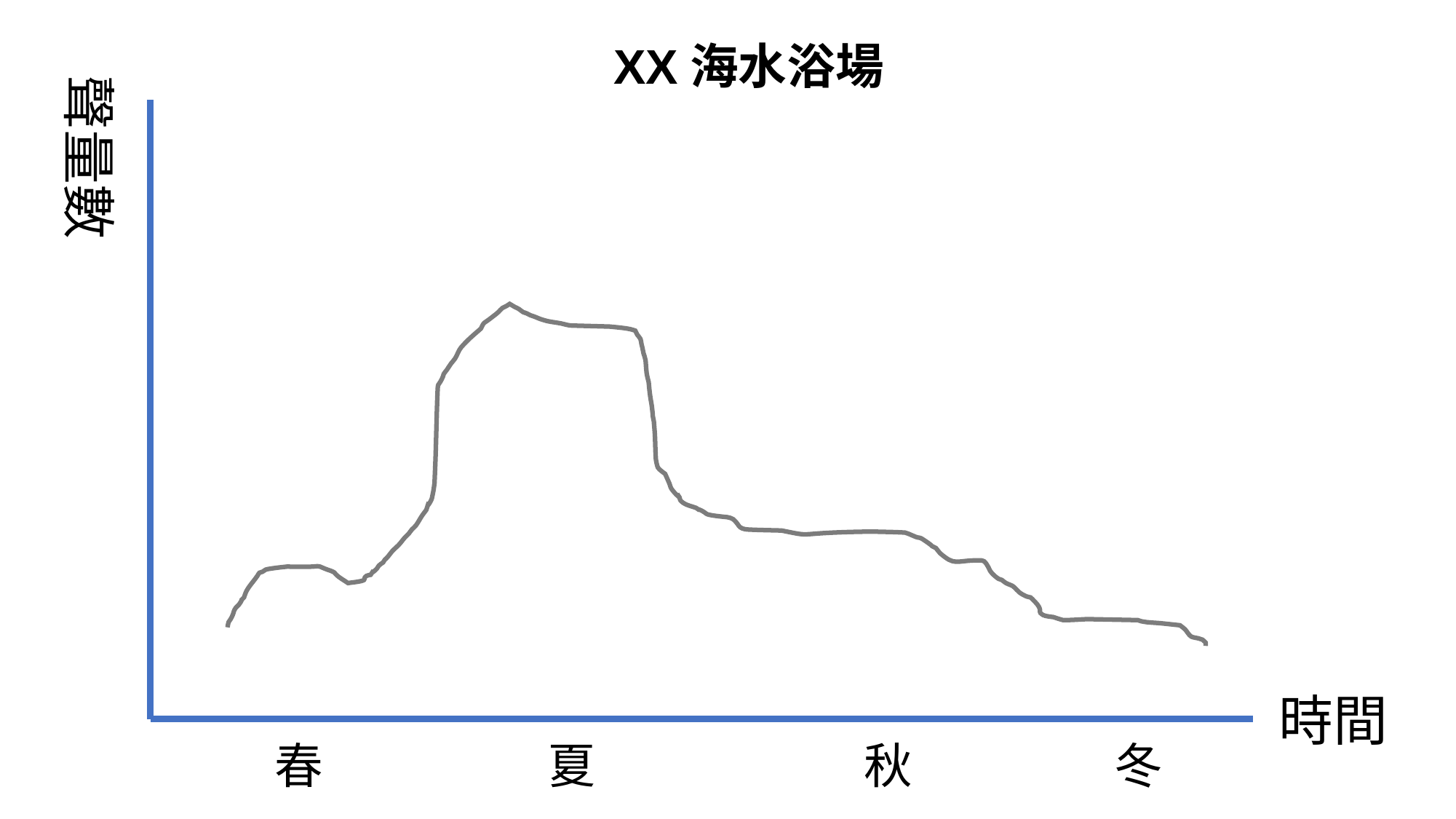

XX海水浴場
聲量數

時間
春
夏
秋
冬